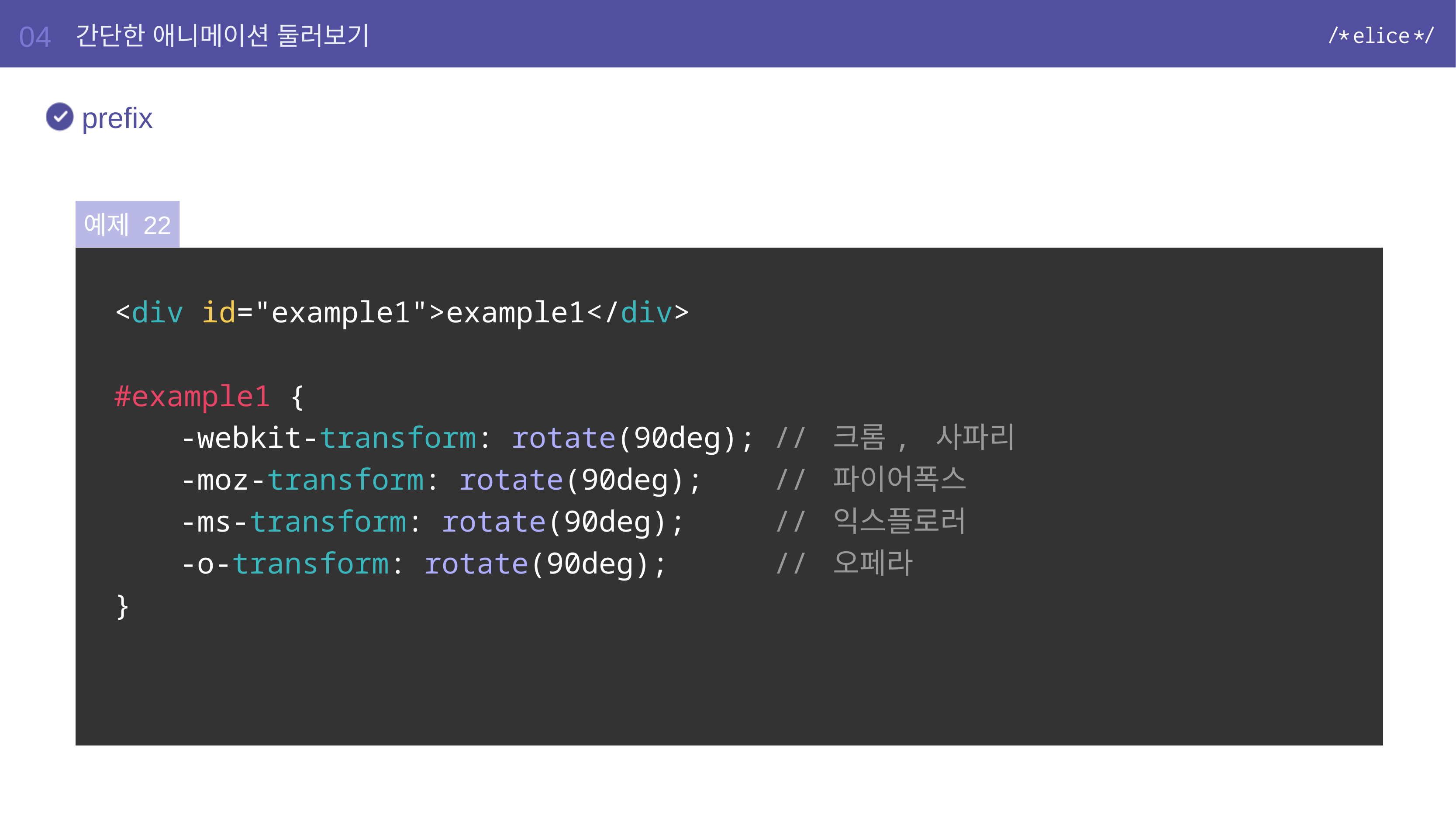

04
간단한 애니메이션 둘러보기
prefix
예제 22
<div id="example1">example1</div>

#example1 {
	-webkit-transform: rotate(90deg); // 크롬, 사파리
	-moz-transform: rotate(90deg);    // 파이어폭스
	-ms-transform: rotate(90deg);     // 익스플로러
	-o-transform: rotate(90deg);      // 오페라
}